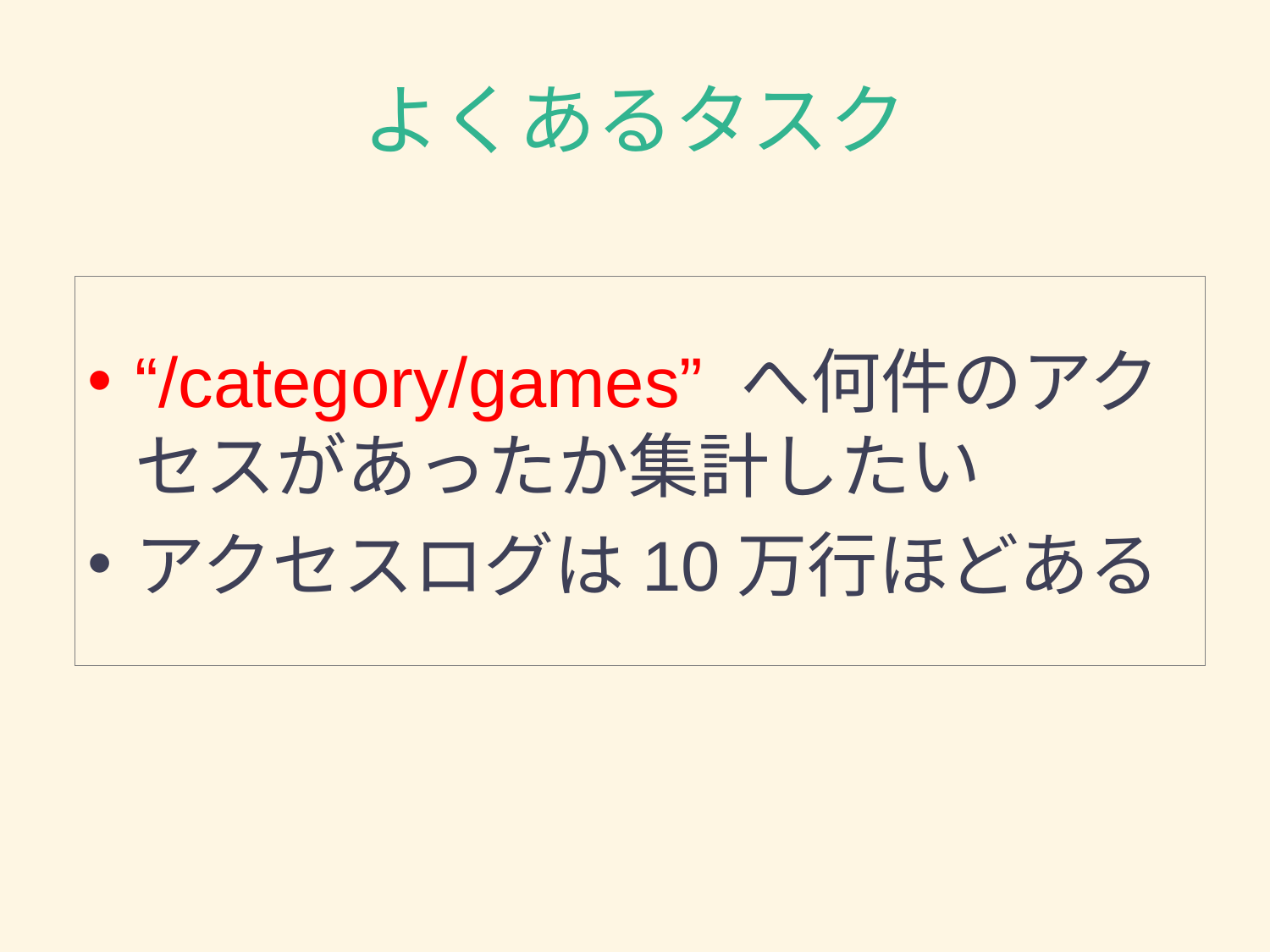

# よくあるタスク
“/category/games” へ何件のアクセスがあったか集計したい
アクセスログは10万行ほどある